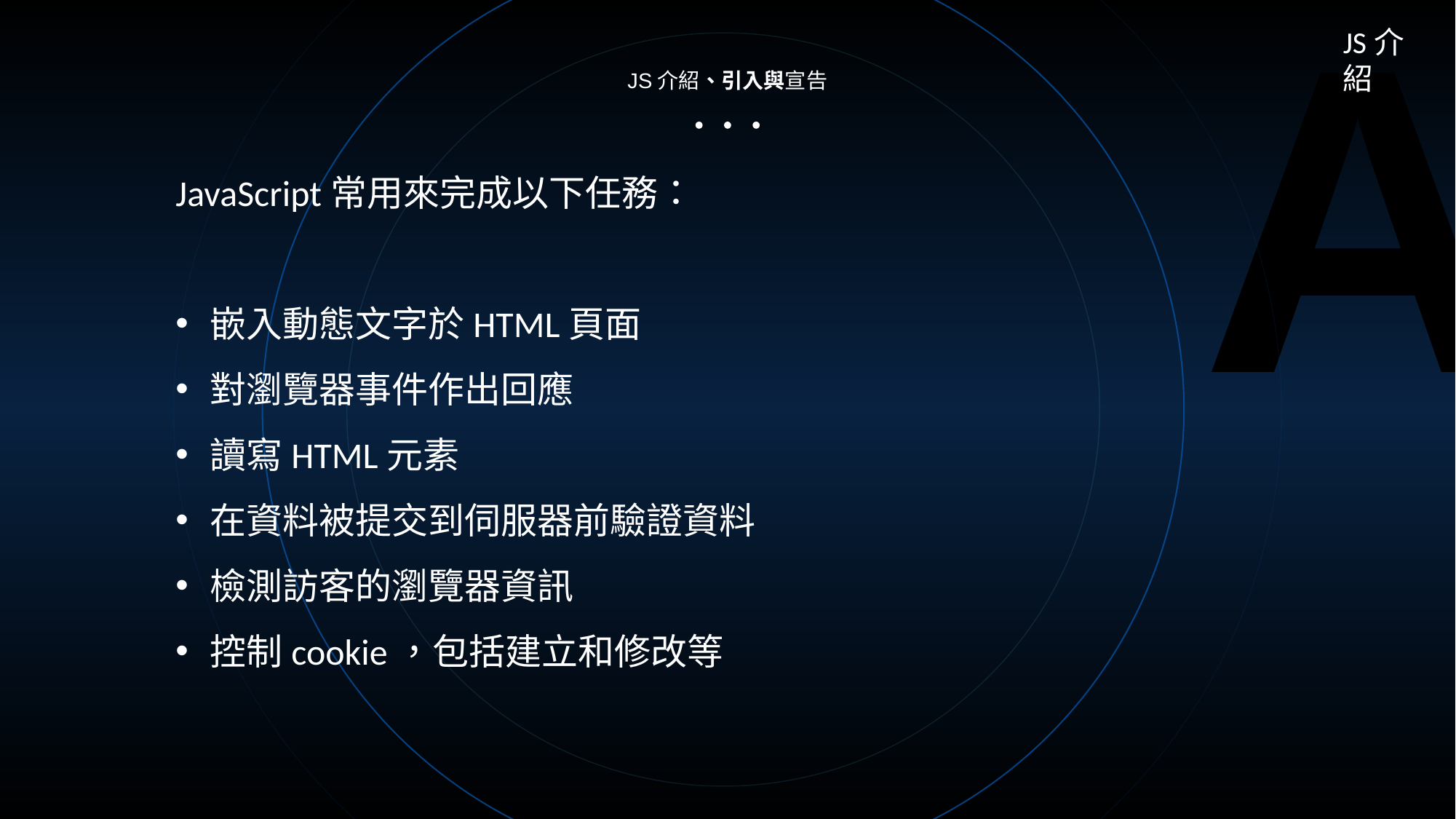

A

JS介紹

JS介紹、引入與宣告

JavaScript常用來完成以下任務：

嵌入動態文字於HTML頁面
對瀏覽器事件作出回應
讀寫HTML元素
在資料被提交到伺服器前驗證資料
檢測訪客的瀏覽器資訊
控制cookie，包括建立和修改等